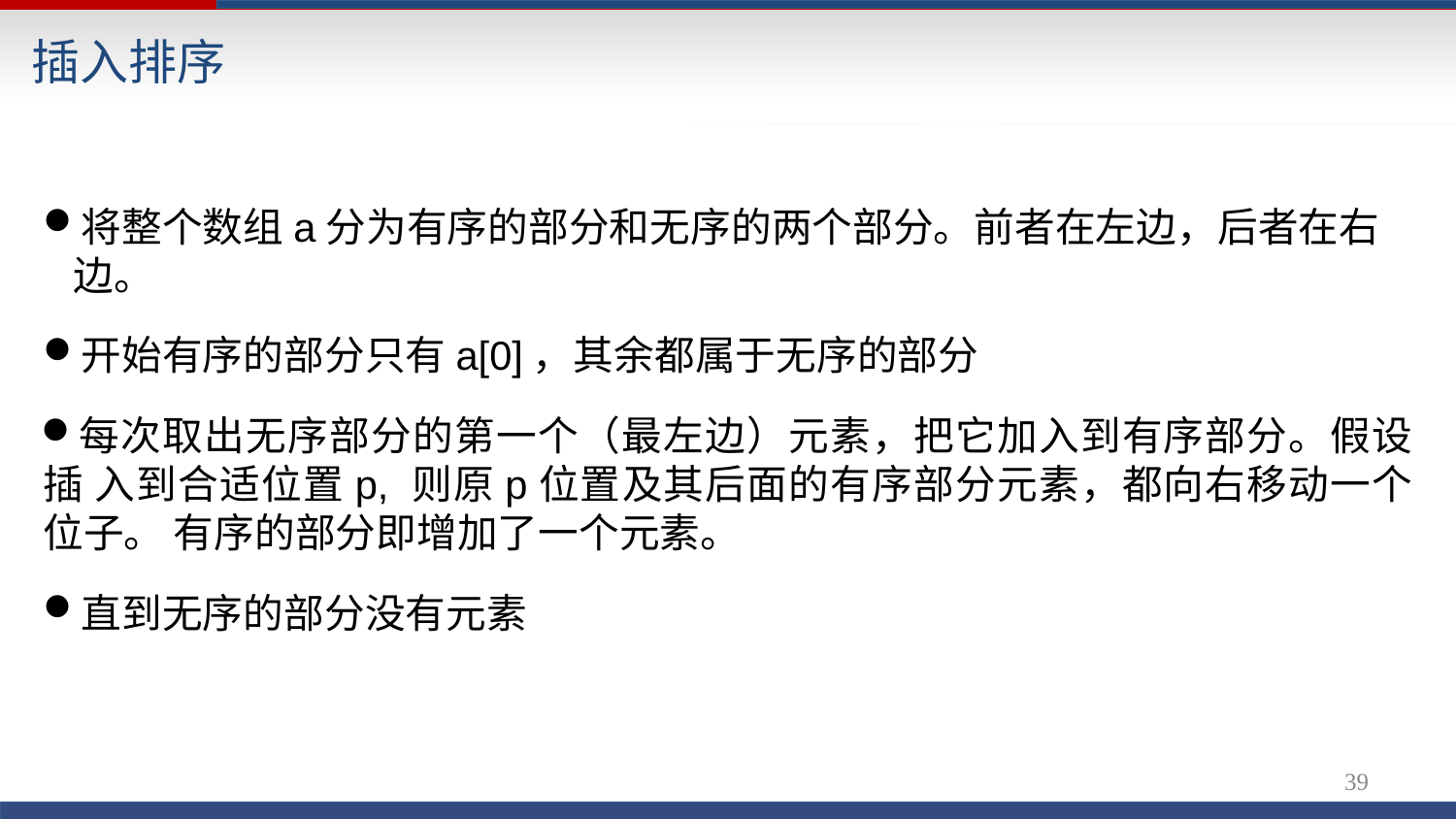

# 插入排序
将整个数组a分为有序的部分和无序的两个部分。前者在左边，后者在右边。

开始有序的部分只有a[0]，其余都属于无序的部分

每次取出无序部分的第一个（最左边）元素，把它加入到有序部分。假设插 入到合适位置p, 则原p位置及其后面的有序部分元素，都向右移动一个位子。 有序的部分即增加了一个元素。

直到无序的部分没有元素
39